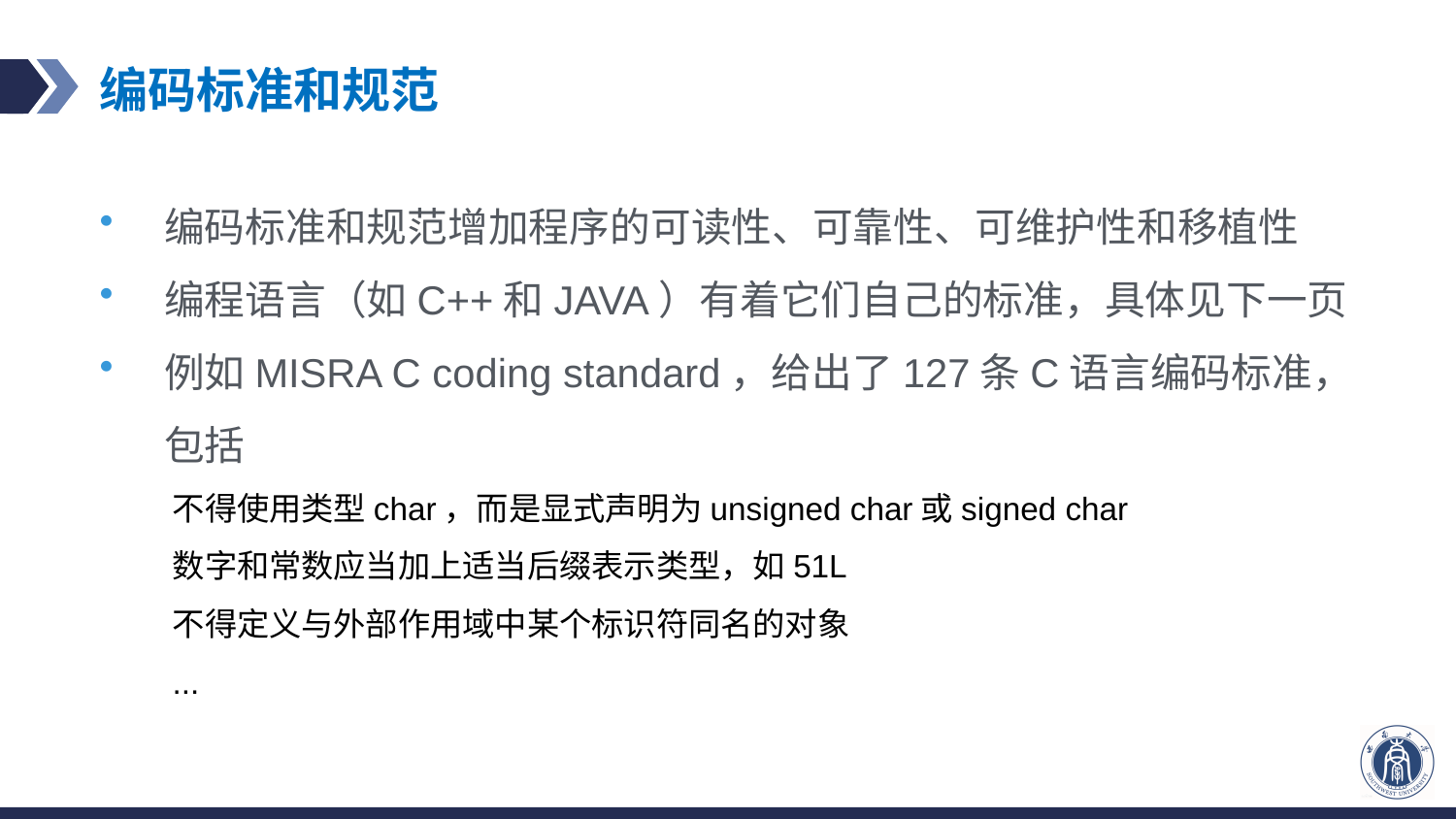

# 编码标准和规范
编码标准和规范增加程序的可读性、可靠性、可维护性和移植性
编程语言（如C++和JAVA）有着它们自己的标准，具体见下一页
例如MISRA C coding standard，给出了127条C语言编码标准，包括
不得使用类型char，而是显式声明为unsigned char或signed char
数字和常数应当加上适当后缀表示类型，如51L
不得定义与外部作用域中某个标识符同名的对象
...